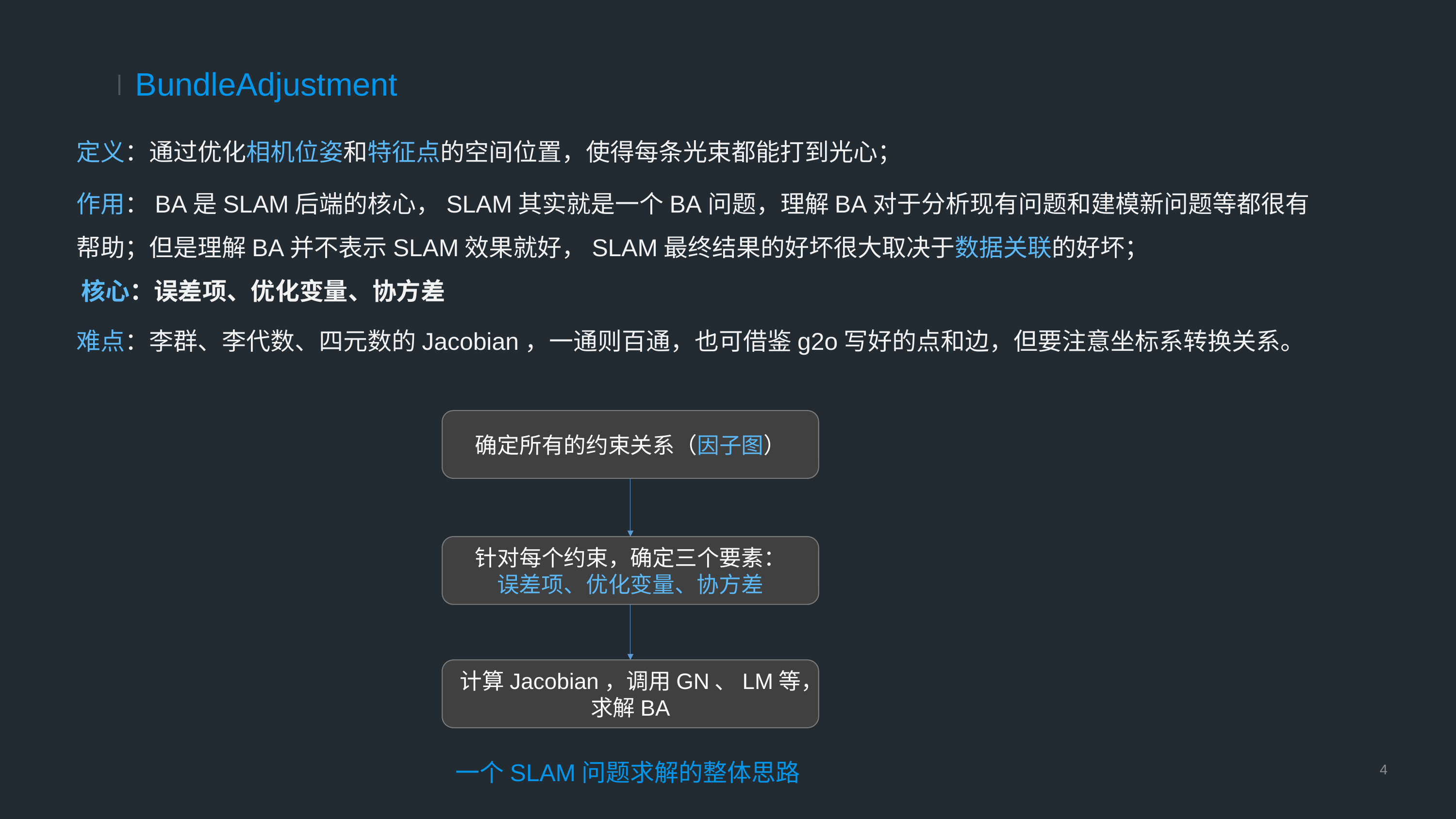

# BundleAdjustment
定义：通过优化相机位姿和特征点的空间位置，使得每条光束都能打到光心；
作用：BA是SLAM后端的核心，SLAM其实就是一个BA问题，理解BA对于分析现有问题和建模新问题等都很有帮助；但是理解BA并不表示SLAM效果就好，SLAM最终结果的好坏很大取决于数据关联的好坏；
核心：误差项、优化变量、协方差
难点：李群、李代数、四元数的Jacobian，一通则百通，也可借鉴g2o写好的点和边，但要注意坐标系转换关系。
确定所有的约束关系（因子图）
针对每个约束，确定三个要素：
误差项、优化变量、协方差
计算Jacobian，调用GN、LM等，求解BA
4
一个SLAM问题求解的整体思路